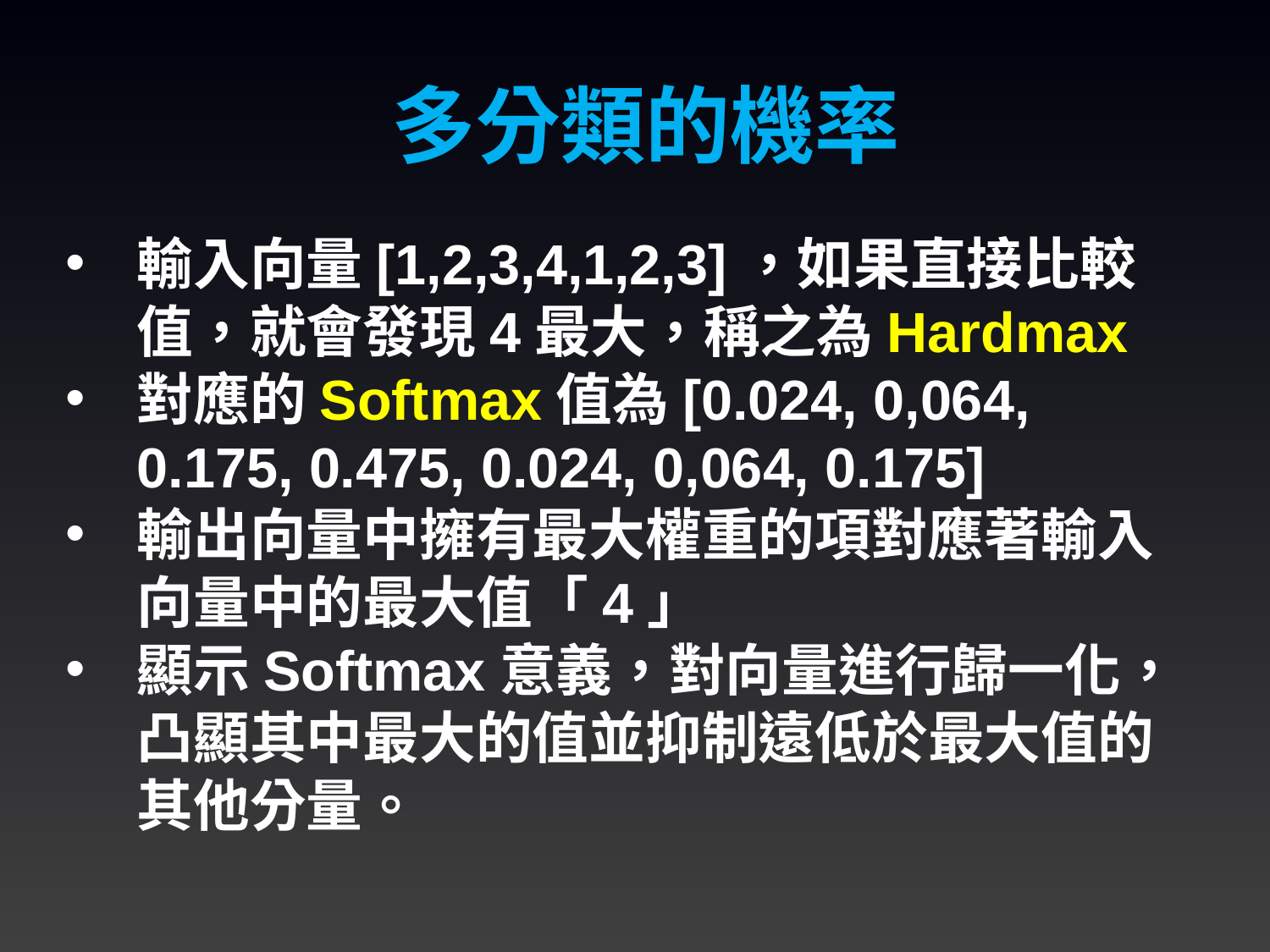

多分類的機率
輸入向量[1,2,3,4,1,2,3]，如果直接比較值，就會發現4最大，稱之為Hardmax
對應的Softmax值為[0.024, 0,064, 0.175, 0.475, 0.024, 0,064, 0.175]
輸出向量中擁有最大權重的項對應著輸入向量中的最大值「4」
顯示Softmax意義，對向量進行歸一化，凸顯其中最大的值並抑制遠低於最大值的其他分量。